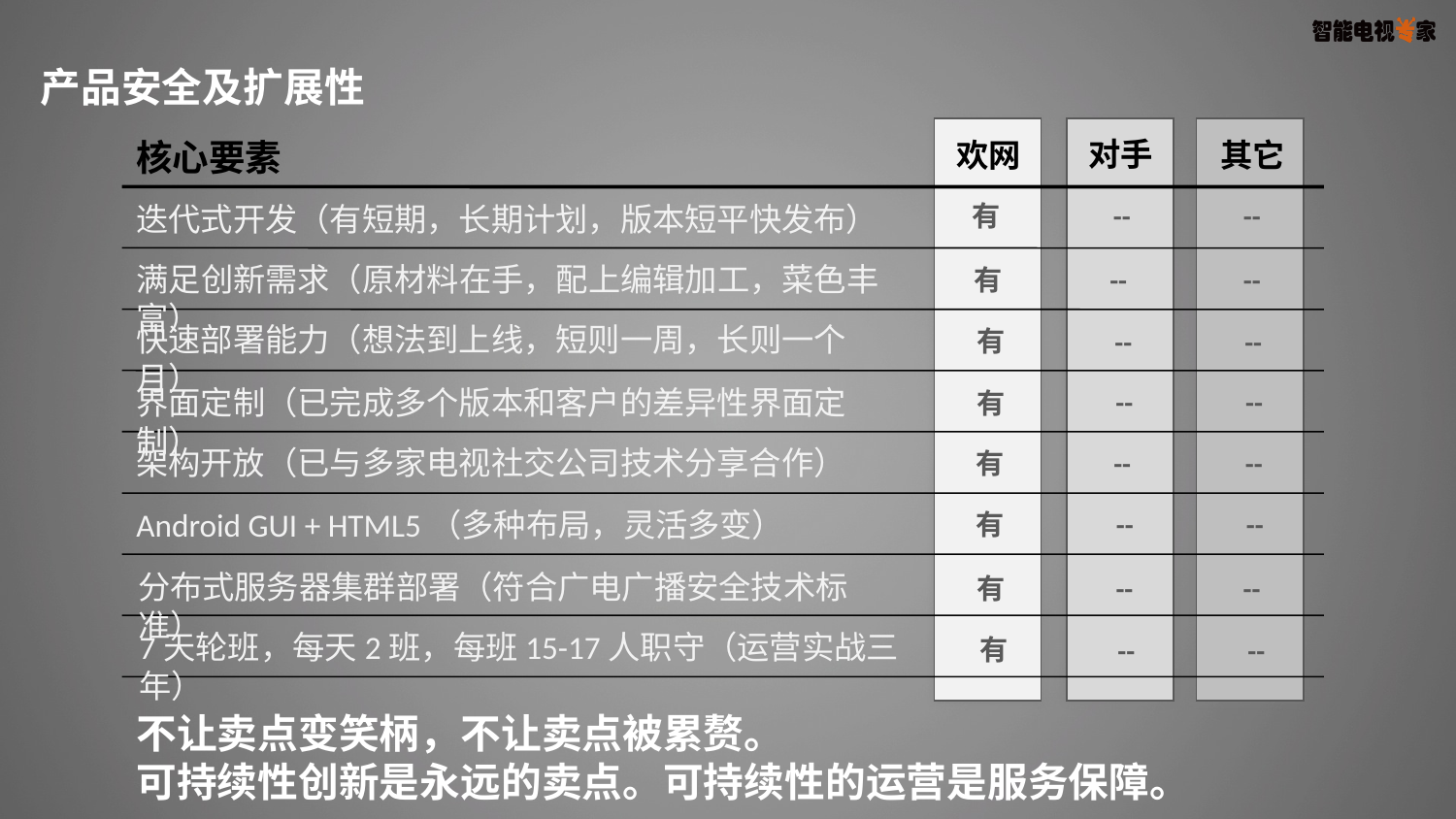

产品安全及扩展性

核心要素
对手
欢网
其它

迭代式开发（有短期，长期计划，版本短平快发布）
有
--
--

满足创新需求（原材料在手，配上编辑加工，菜色丰富）
有
--
--

快速部署能力（想法到上线，短则一周，长则一个月）
有
--
--

界面定制（已完成多个版本和客户的差异性界面定制）
--
--
有

架构开放（已与多家电视社交公司技术分享合作）
有
--
--

Android GUI + HTML5（多种布局，灵活多变）
有
--
--

分布式服务器集群部署（符合广电广播安全技术标准）
有
--
--

7天轮班，每天2班，每班15-17人职守（运营实战三年）
有
--
--

不让卖点变笑柄，不让卖点被累赘。
可持续性创新是永远的卖点。可持续性的运营是服务保障。